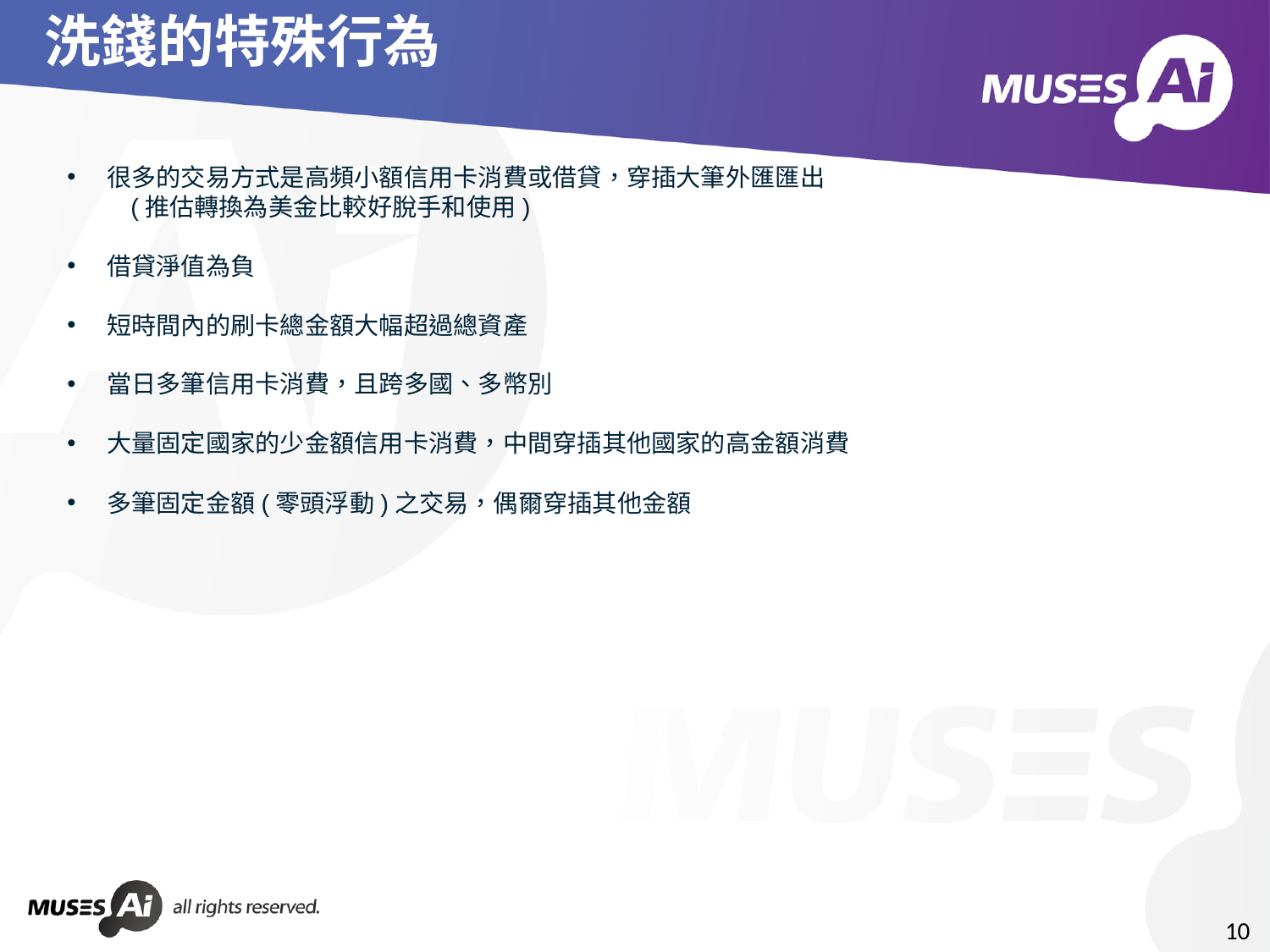

# 洗錢的特殊行為
很多的交易方式是高頻小額信用卡消費或借貸，穿插大筆外匯匯出
(推估轉換為美金比較好脫手和使用)

借貸淨值為負

短時間內的刷卡總金額大幅超過總資產

當日多筆信用卡消費，且跨多國、多幣別

大量固定國家的少金額信用卡消費，中間穿插其他國家的高金額消費

多筆固定金額(零頭浮動)之交易，偶爾穿插其他金額
10